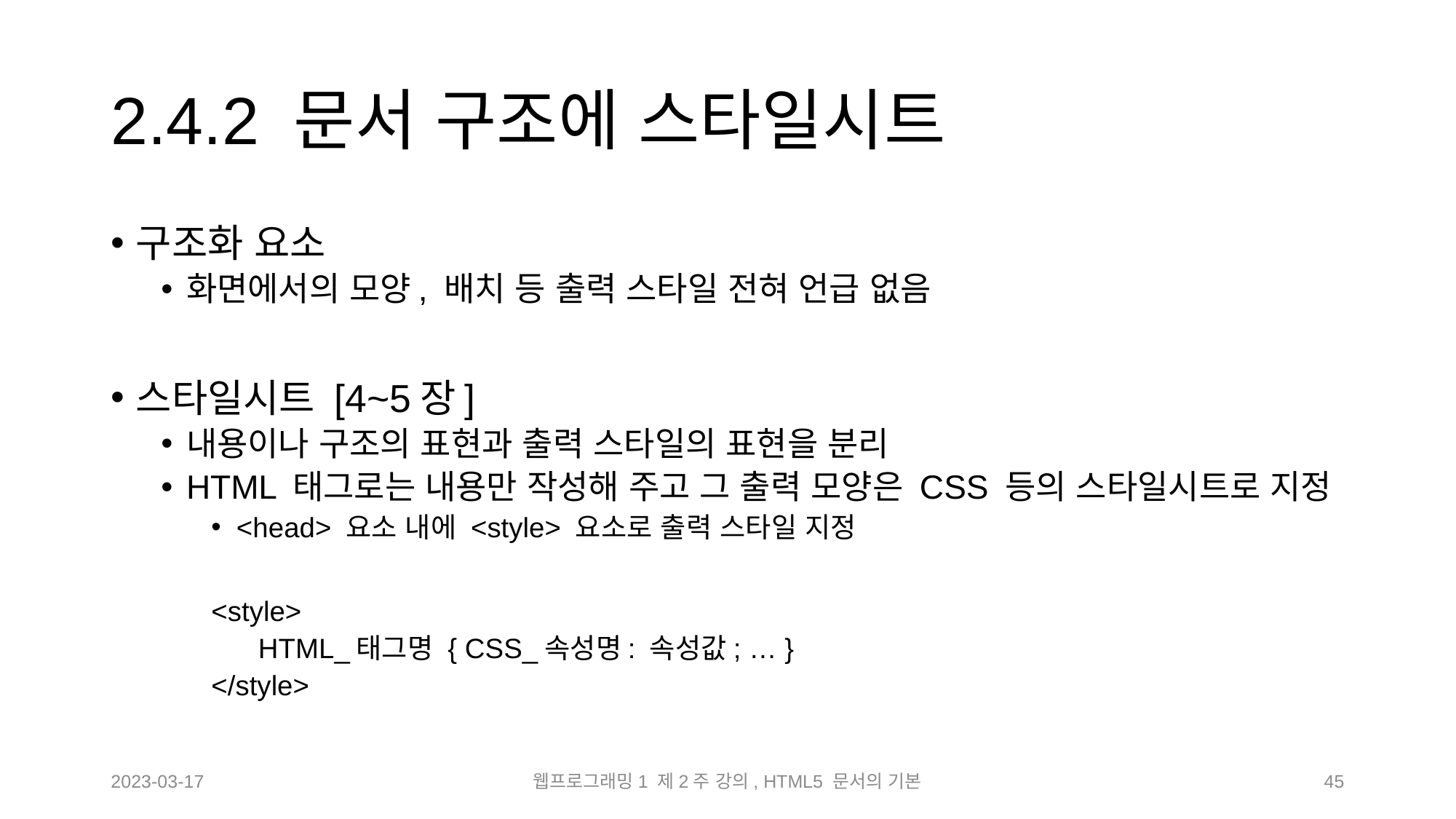

# 2.4.2 문서 구조에 스타일시트
구조화 요소
화면에서의 모양, 배치 등 출력 스타일 전혀 언급 없음

스타일시트 [4~5장]
내용이나 구조의 표현과 출력 스타일의 표현을 분리
HTML 태그로는 내용만 작성해 주고 그 출력 모양은 CSS 등의 스타일시트로 지정
<head> 요소 내에 <style> 요소로 출력 스타일 지정

<style>
      HTML_태그명 { CSS_속성명: 속성값; … }
</style>
2023-03-17
웹프로그래밍1 제2주 강의, HTML5 문서의 기본
45